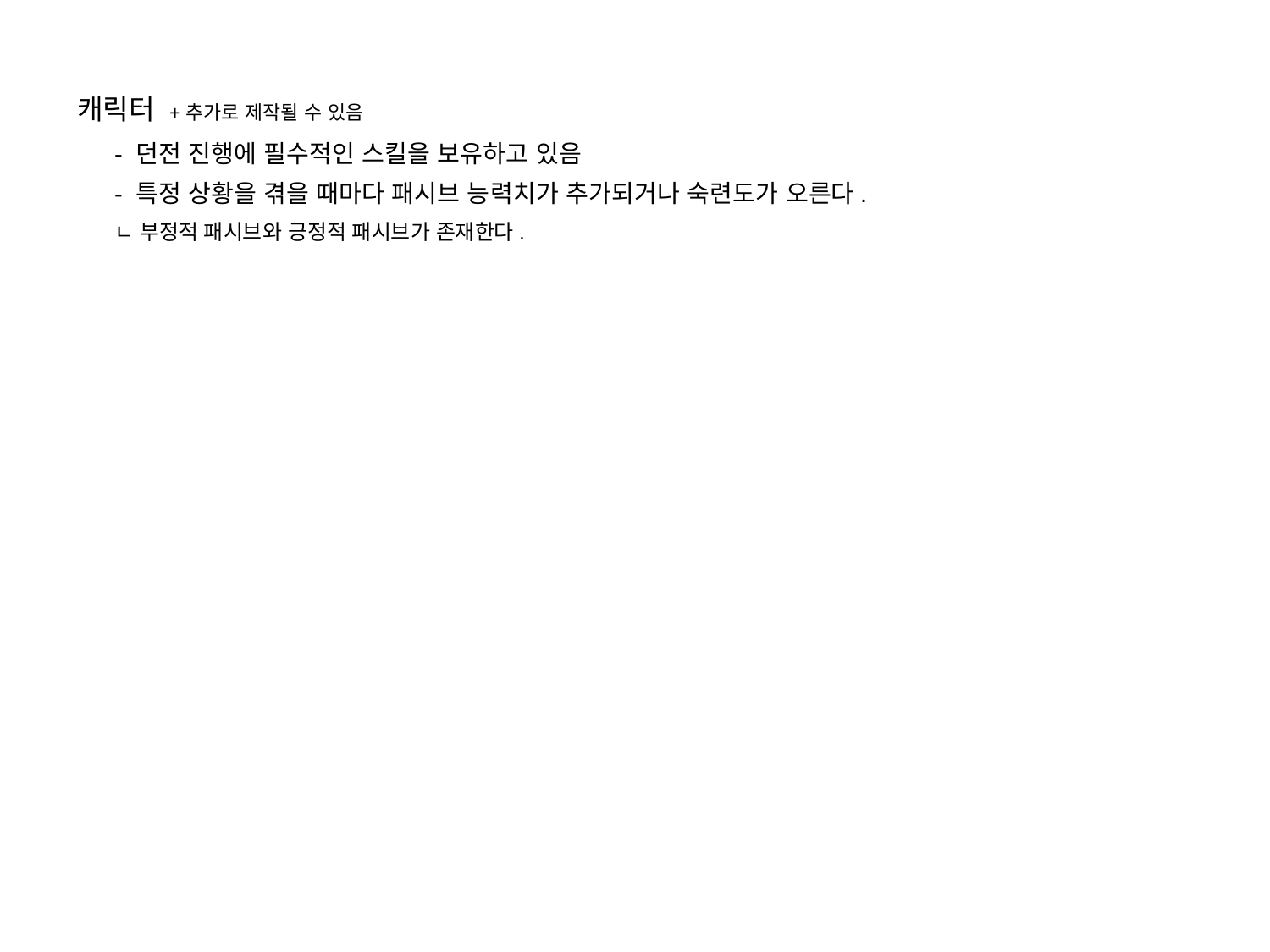

캐릭터 +추가로 제작될 수 있음
- 던전 진행에 필수적인 스킬을 보유하고 있음
- 특정 상황을 겪을 때마다 패시브 능력치가 추가되거나 숙련도가 오른다.
ㄴ 부정적 패시브와 긍정적 패시브가 존재한다.